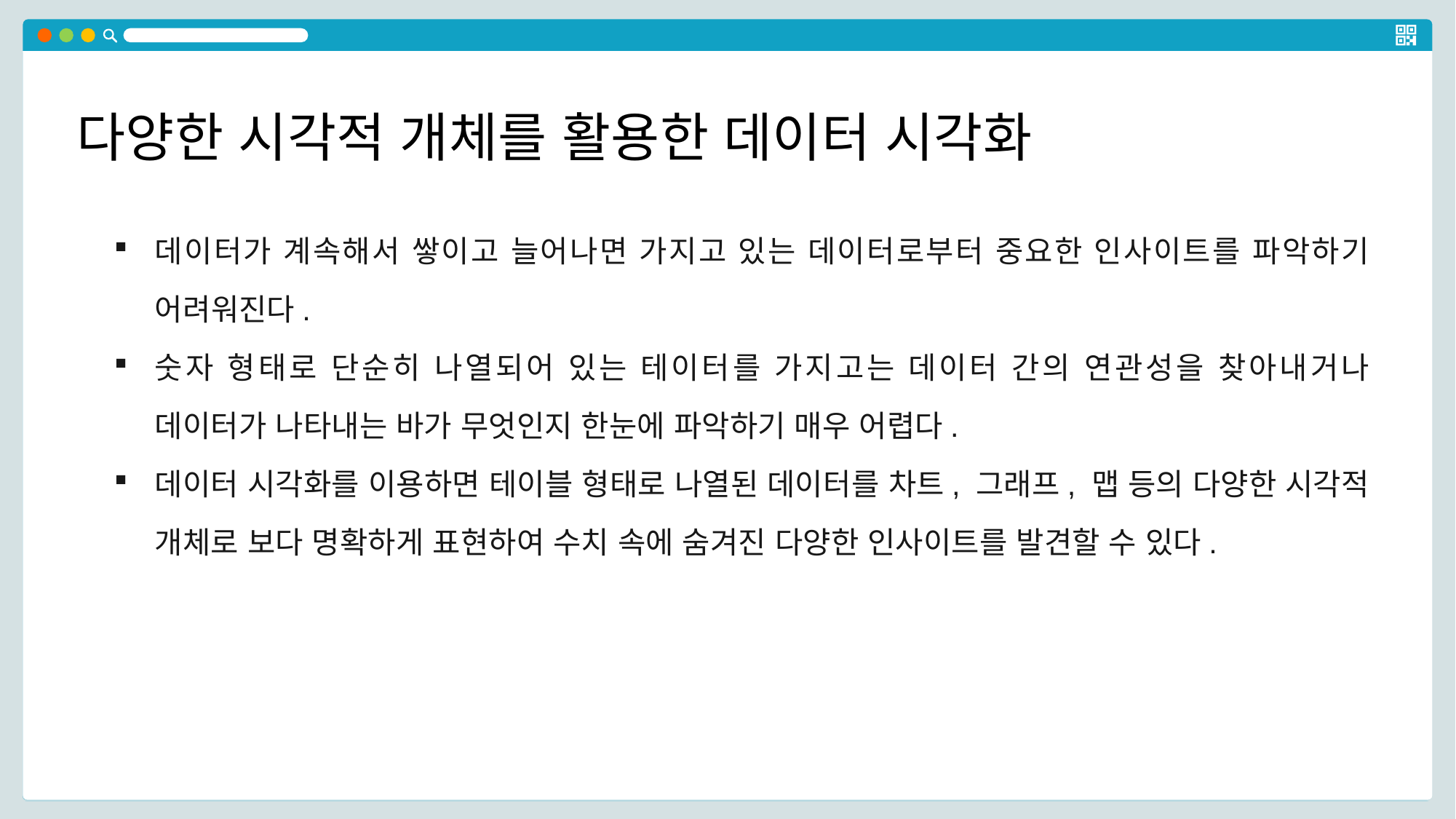

다양한 시각적 개체를 활용한 데이터 시각화
데이터가 계속해서 쌓이고 늘어나면 가지고 있는 데이터로부터 중요한 인사이트를 파악하기 어려워진다.
숫자 형태로 단순히 나열되어 있는 테이터를 가지고는 데이터 간의 연관성을 찾아내거나 데이터가 나타내는 바가 무엇인지 한눈에 파악하기 매우 어렵다.
데이터 시각화를 이용하면 테이블 형태로 나열된 데이터를 차트, 그래프, 맵 등의 다양한 시각적 개체로 보다 명확하게 표현하여 수치 속에 숨겨진 다양한 인사이트를 발견할 수 있다.